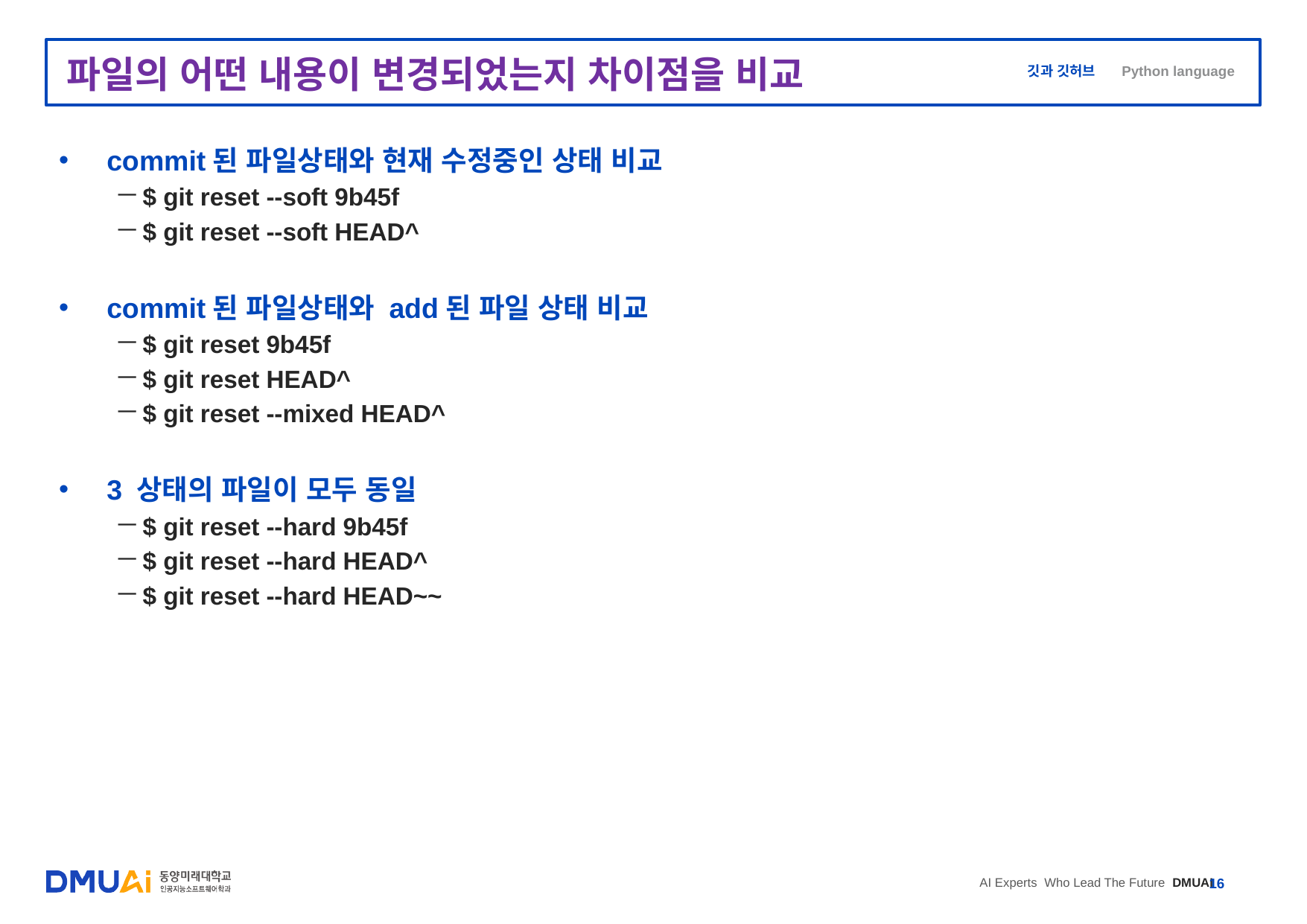

# 파일의 어떤 내용이 변경되었는지 차이점을 비교
commit된 파일상태와 현재 수정중인 상태 비교
$ git reset --soft 9b45f
$ git reset --soft HEAD^

commit된 파일상태와 add된 파일 상태 비교
$ git reset 9b45f
$ git reset HEAD^
$ git reset --mixed HEAD^

3 상태의 파일이 모두 동일
$ git reset --hard 9b45f
$ git reset --hard HEAD^
$ git reset --hard HEAD~~